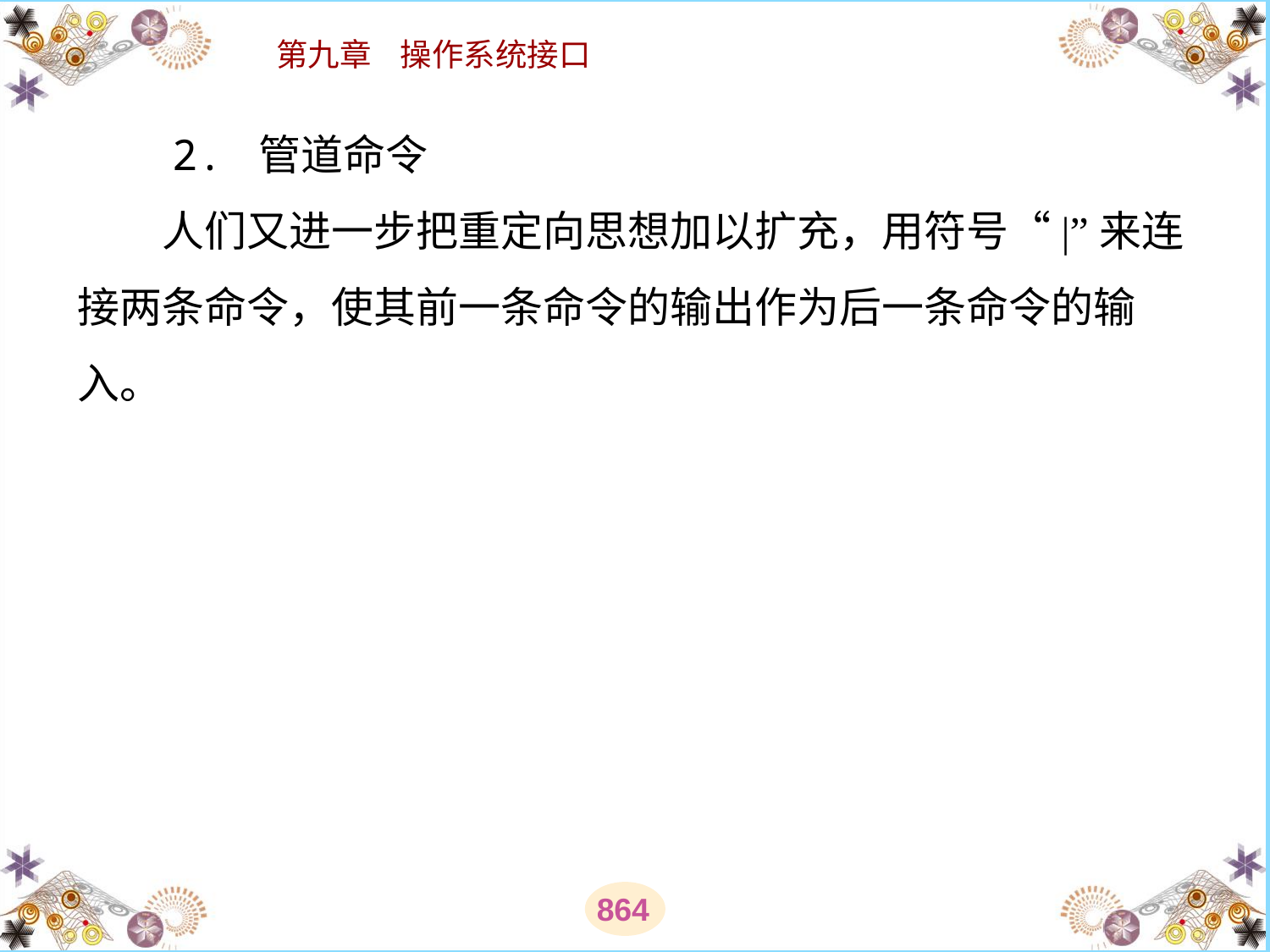

# 2. 管道命令 　　人们又进一步把重定向思想加以扩充，用符号“|”来连接两条命令，使其前一条命令的输出作为后一条命令的输入。